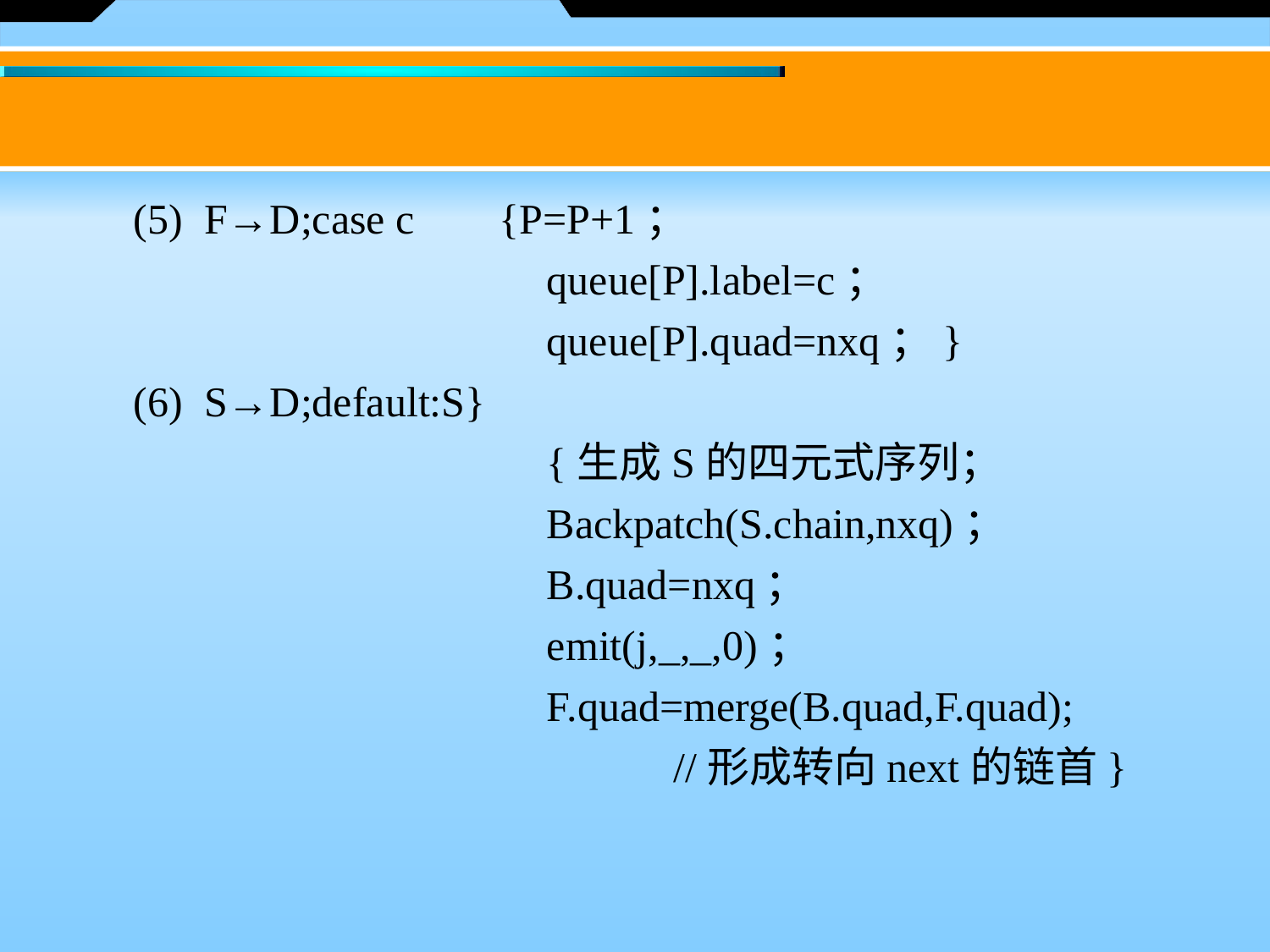

(5)  F→D;case c        {P=P+1；
				queue[P].label=c；
				queue[P].quad=nxq；}
　　(6)  S→D;default:S}
                    		 	{生成S的四元式序列；
				Backpatch(S.chain,nxq)；
				B.quad=nxq；
				emit(j,_,_,0)；
				F.quad=merge(B.quad,F.quad);
					//形成转向next的链首}